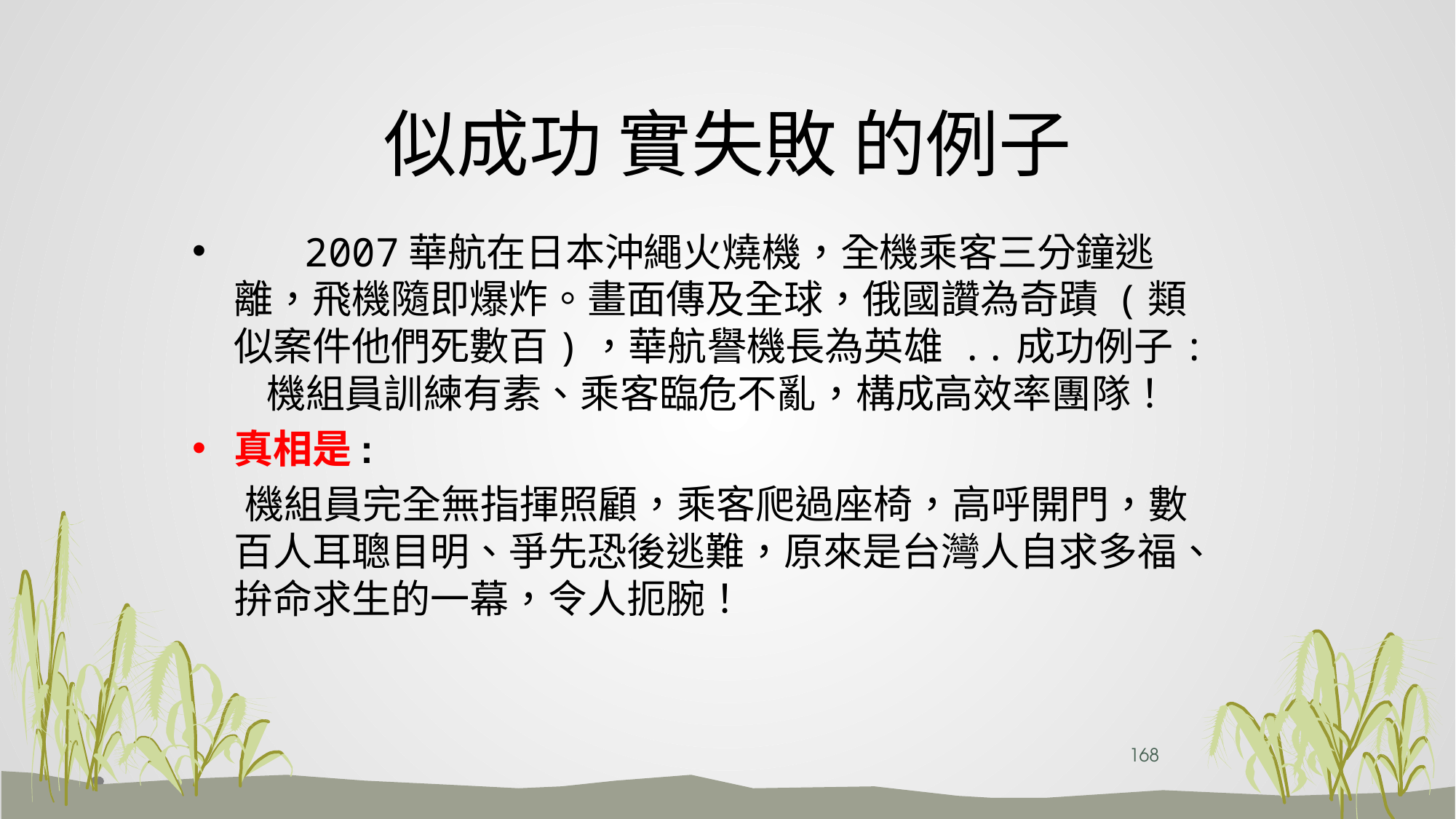

# 似成功 實失敗 的例子
   2007華航在日本沖繩火燒機，全機乘客三分鐘逃離，飛機隨即爆炸。畫面傳及全球，俄國讚為奇蹟 (類似案件他們死數百)，華航譽機長為英雄 ..成功例子: 機組員訓練有素、乘客臨危不亂，構成高效率團隊！
真相是:
     機組員完全無指揮照顧，乘客爬過座椅，高呼開門，數百人耳聰目明、爭先恐後逃難，原來是台灣人自求多福、拚命求生的一幕，令人扼腕！
168